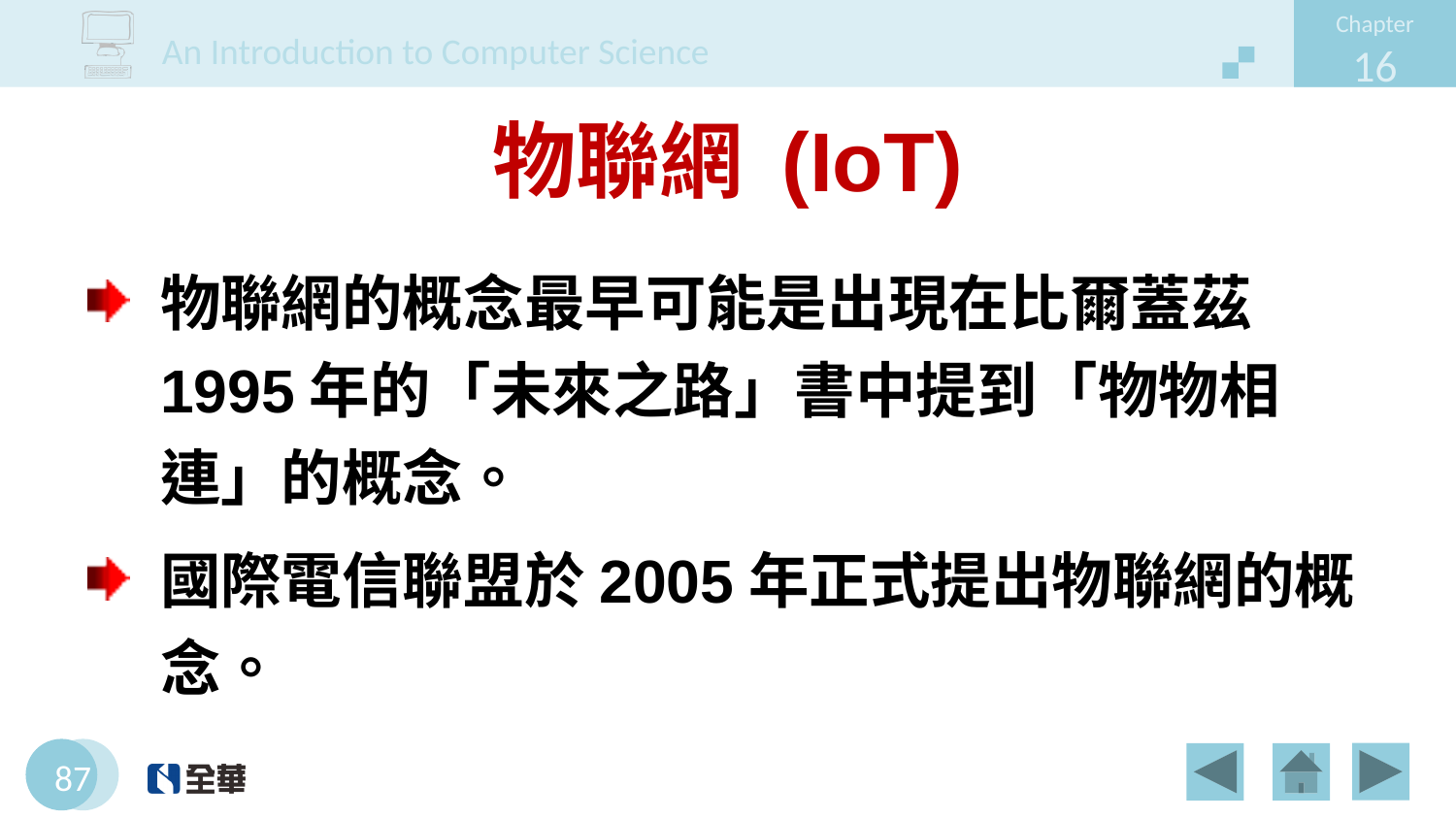

# 物聯網 (IoT)
物聯網的概念最早可能是出現在比爾蓋茲1995年的「未來之路」書中提到「物物相連」的概念。
國際電信聯盟於2005年正式提出物聯網的概念。